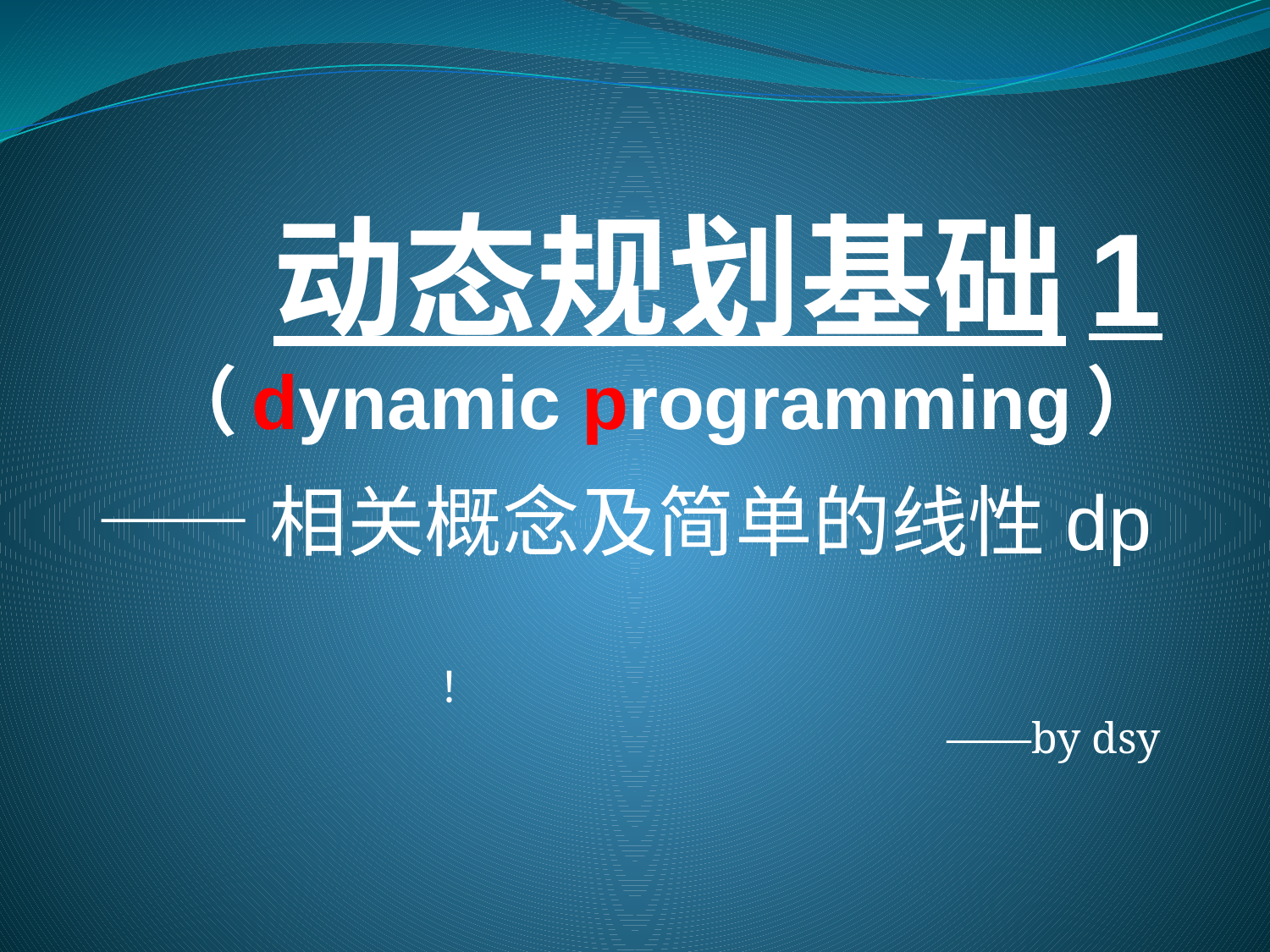

# 动态规划基础1 （dynamic programming）
——相关概念及简单的线性dp
！
				——by dsy